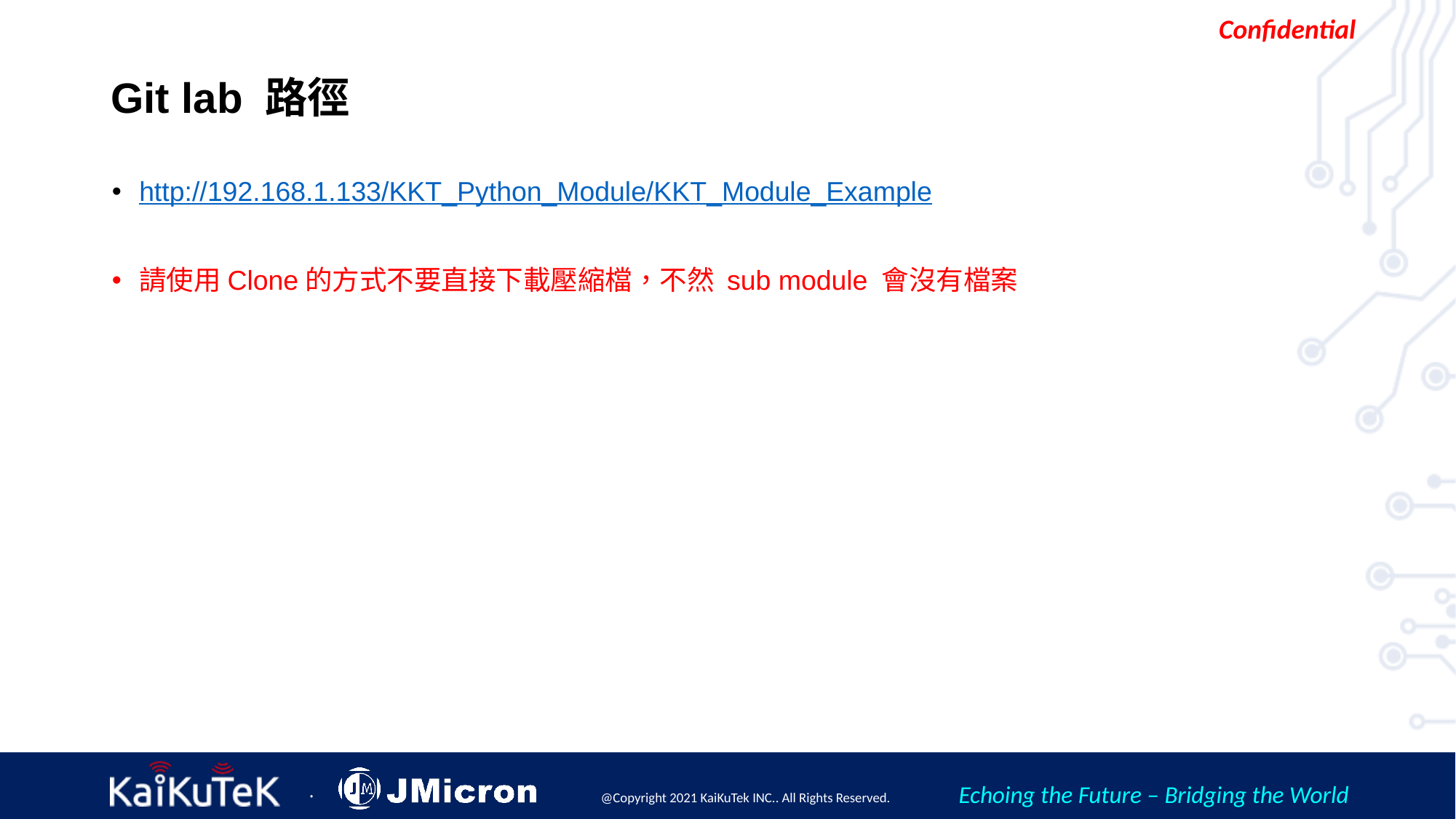

# Git lab 路徑
http://192.168.1.133/KKT_Python_Module/KKT_Module_Example

請使用Clone的方式不要直接下載壓縮檔，不然 sub module 會沒有檔案